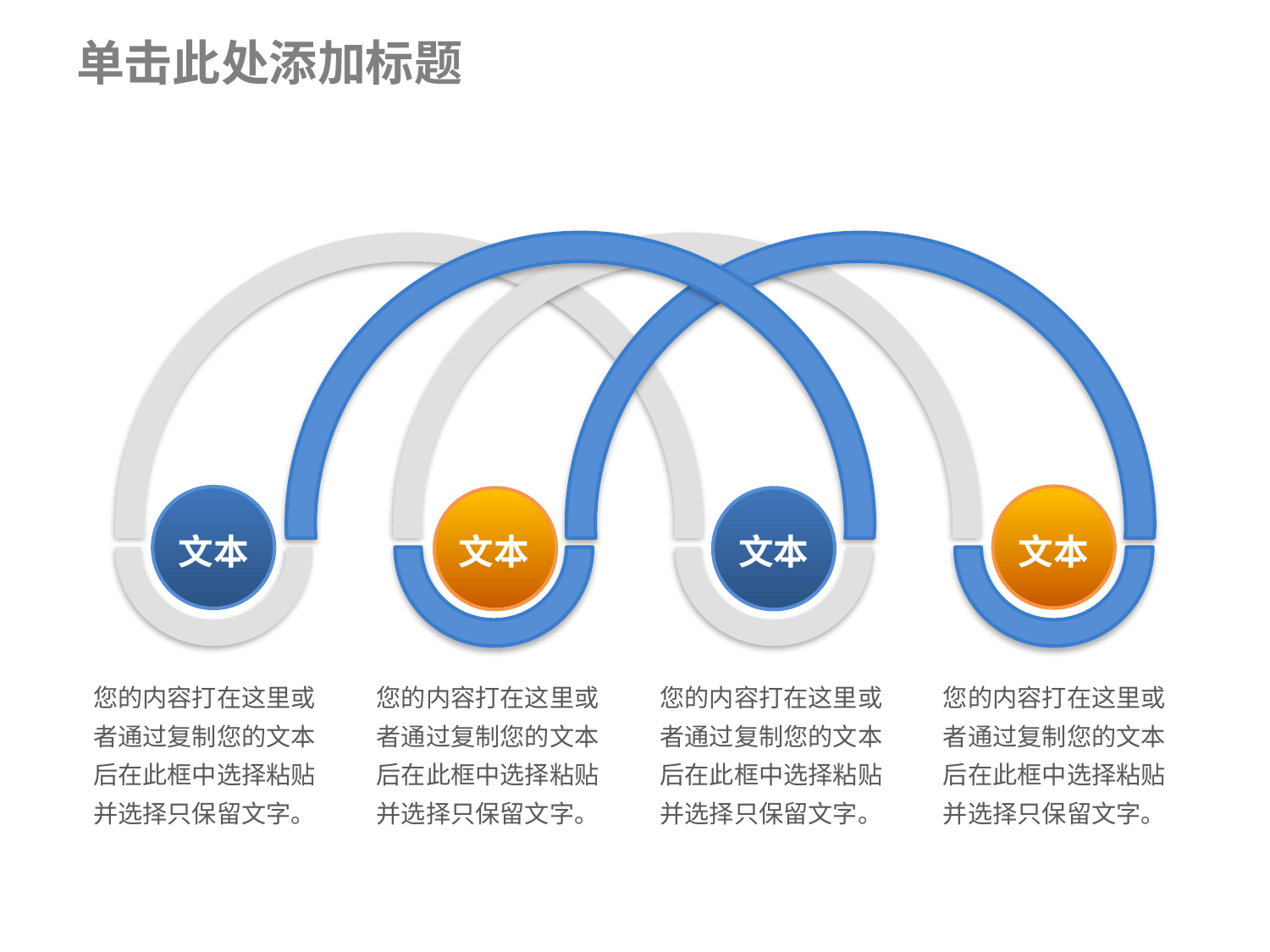

# 单击此处添加标题

文本
文本
文本
文本
您的内容打在这里或者通过复制您的文本后在此框中选择粘贴并选择只保留文字。
您的内容打在这里或者通过复制您的文本后在此框中选择粘贴并选择只保留文字。
您的内容打在这里或者通过复制您的文本后在此框中选择粘贴并选择只保留文字。
您的内容打在这里或者通过复制您的文本后在此框中选择粘贴并选择只保留文字。